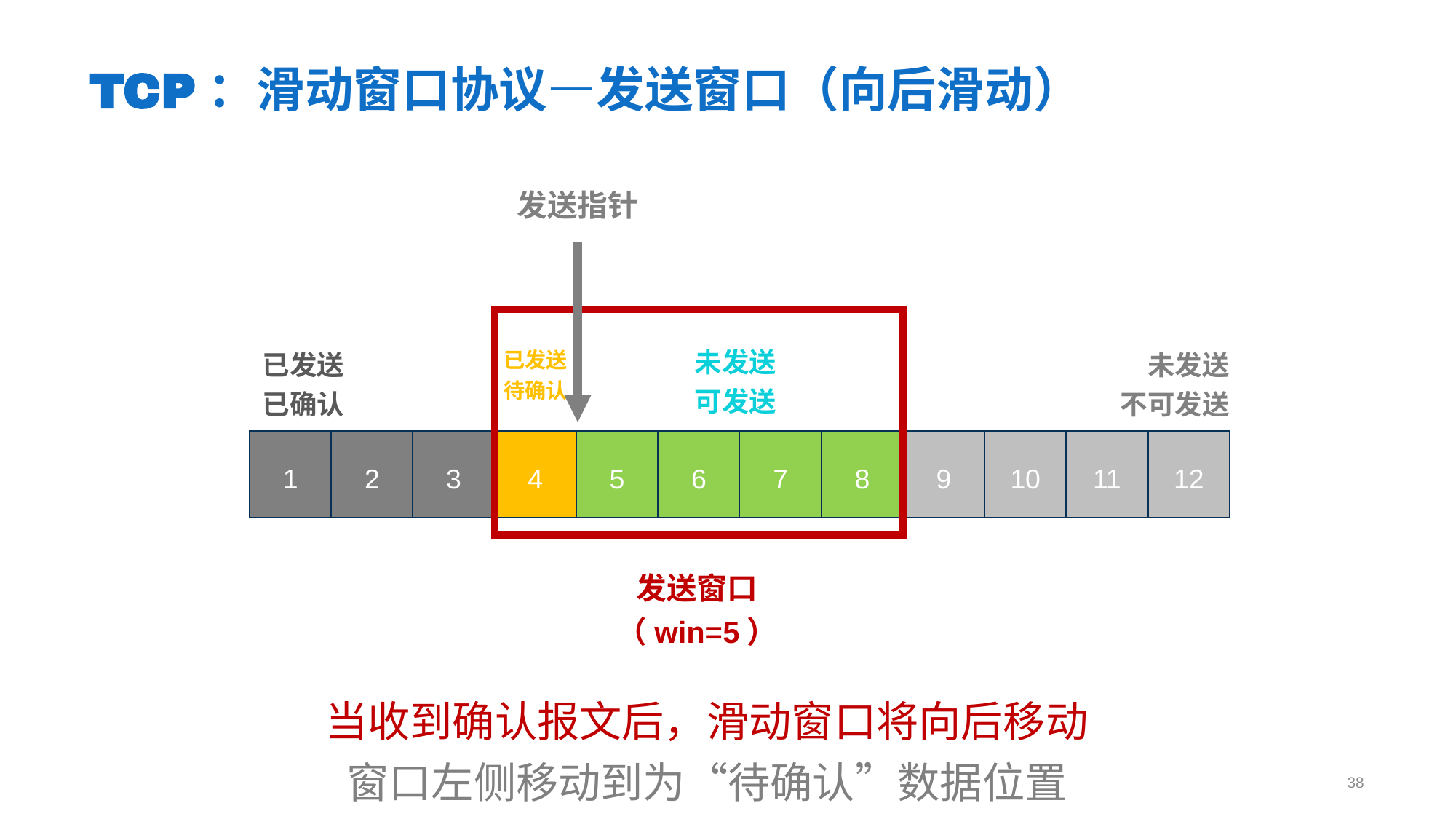

# TCP：滑动窗口协议—发送窗口（向后滑动）
发送指针

未发送
可发送
已发送
已确认
已发送
待确认
未发送
不可发送
1
2
3
4
5
6
7
8
9
10
11
12
发送窗口（win=5）
当收到确认报文后，滑动窗口将向后移动
窗口左侧移动到为“待确认”数据位置
38